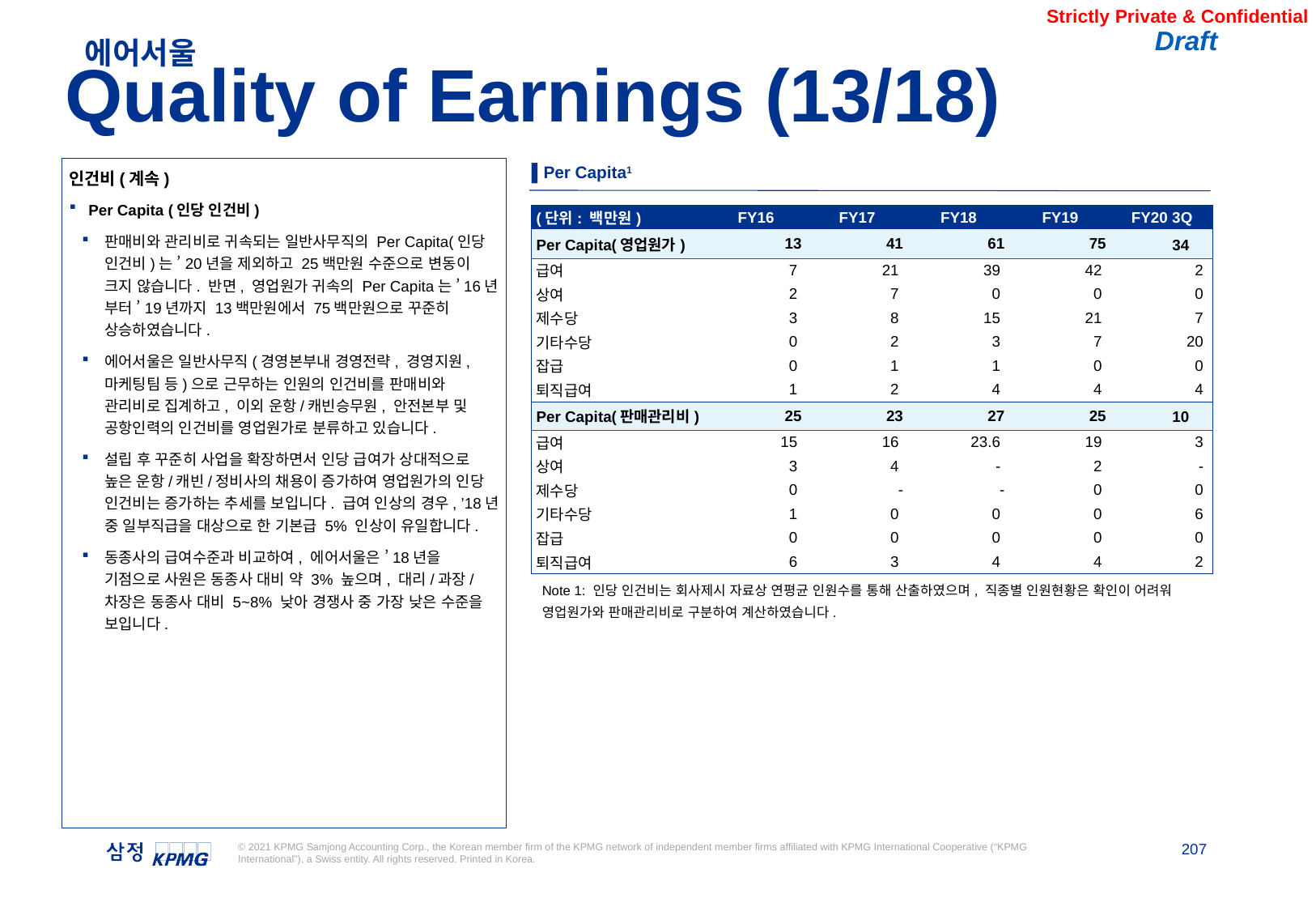

에어서울
Quality of Earnings (13/18)
▌Per Capita1

인건비(계속)
Per Capita (인당 인건비)
판매비와 관리비로 귀속되는 일반사무직의 Per Capita(인당 인건비)는 ’20년을 제외하고 25백만원 수준으로 변동이 크지 않습니다. 반면, 영업원가 귀속의 Per Capita는 ’16년 부터 ’19년까지 13백만원에서 75백만원으로 꾸준히 상승하였습니다.
에어서울은 일반사무직(경영본부내 경영전략, 경영지원, 마케팅팀 등)으로 근무하는 인원의 인건비를 판매비와 관리비로 집계하고, 이외 운항/캐빈승무원, 안전본부 및 공항인력의 인건비를 영업원가로 분류하고 있습니다.
설립 후 꾸준히 사업을 확장하면서 인당 급여가 상대적으로 높은 운항/캐빈/정비사의 채용이 증가하여 영업원가의 인당 인건비는 증가하는 추세를 보입니다. 급여 인상의 경우, ’18년 중 일부직급을 대상으로 한 기본급 5% 인상이 유일합니다.
동종사의 급여수준과 비교하여, 에어서울은 ’18년을 기점으로 사원은 동종사 대비 약 3% 높으며, 대리/과장/차장은 동종사 대비 5~8% 낮아 경쟁사 중 가장 낮은 수준을 보입니다.
| (단위: 백만원) | FY16 | FY17 | FY18 | FY19 | FY20 3Q |
| --- | --- | --- | --- | --- | --- |
| Per Capita(영업원가) | 13 | 41 | 61 | 75 | 34 |
| 급여 | 7 | 21 | 39 | 42 | 2 |
| 상여 | 2 | 7 | 0 | 0 | 0 |
| 제수당 | 3 | 8 | 15 | 21 | 7 |
| 기타수당 | 0 | 2 | 3 | 7 | 20 |
| 잡급 | 0 | 1 | 1 | 0 | 0 |
| 퇴직급여 | 1 | 2 | 4 | 4 | 4 |
| Per Capita(판매관리비) | 25 | 23 | 27 | 25 | 10 |
| 급여 | 15 | 16 | 23.6 | 19 | 3 |
| 상여 | 3 | 4 | - | 2 | - |
| 제수당 | 0 | - | - | 0 | 0 |
| 기타수당 | 1 | 0 | 0 | 0 | 6 |
| 잡급 | 0 | 0 | 0 | 0 | 0 |
| 퇴직급여 | 6 | 3 | 4 | 4 | 2 |
Note 1: 인당 인건비는 회사제시 자료상 연평균 인원수를 통해 산출하였으며, 직종별 인원현황은 확인이 어려워 영업원가와 판매관리비로 구분하여 계산하였습니다.